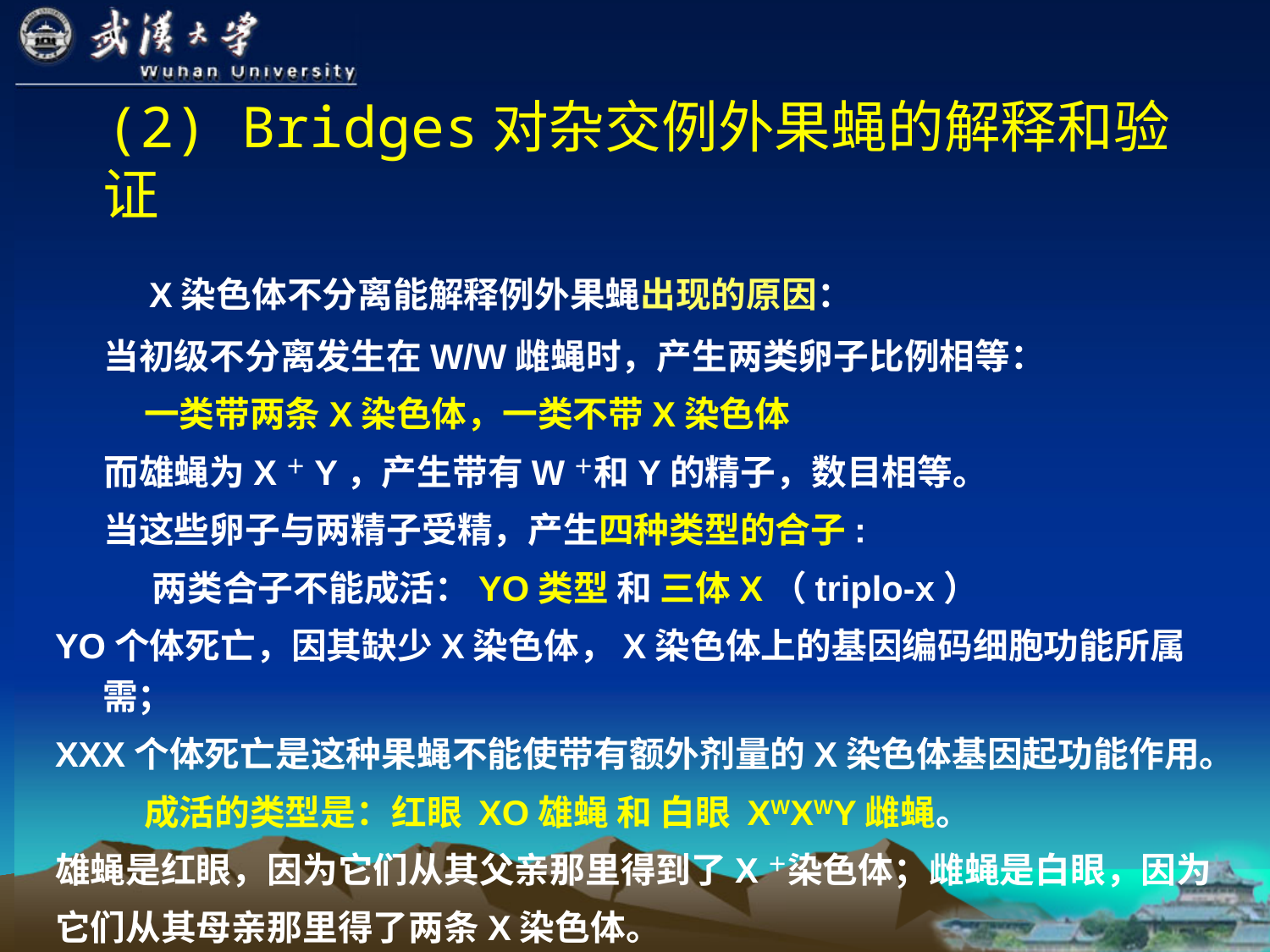

(2) Bridges对杂交例外果蝇的解释和验证
      X染色体不分离能解释例外果蝇出现的原因：
     当初级不分离发生在W/W雌蝇时，产生两类卵子比例相等：
          一类带两条X染色体，一类不带X染色体
     而雄蝇为X＋Y，产生带有W＋和Y的精子，数目相等。
     当这些卵子与两精子受精，产生四种类型的合子:
           两类合子不能成活：YO类型 和 三体X（triplo-x）
YO个体死亡，因其缺少X染色体，X染色体上的基因编码细胞功能所属需；
XXX个体死亡是这种果蝇不能使带有额外剂量的X染色体基因起功能作用。
          成活的类型是：红眼 XO雄蝇 和 白眼 XWXWY雌蝇。
雄蝇是红眼，因为它们从其父亲那里得到了X＋染色体；雌蝇是白眼，因为
它们从其母亲那里得了两条X染色体。